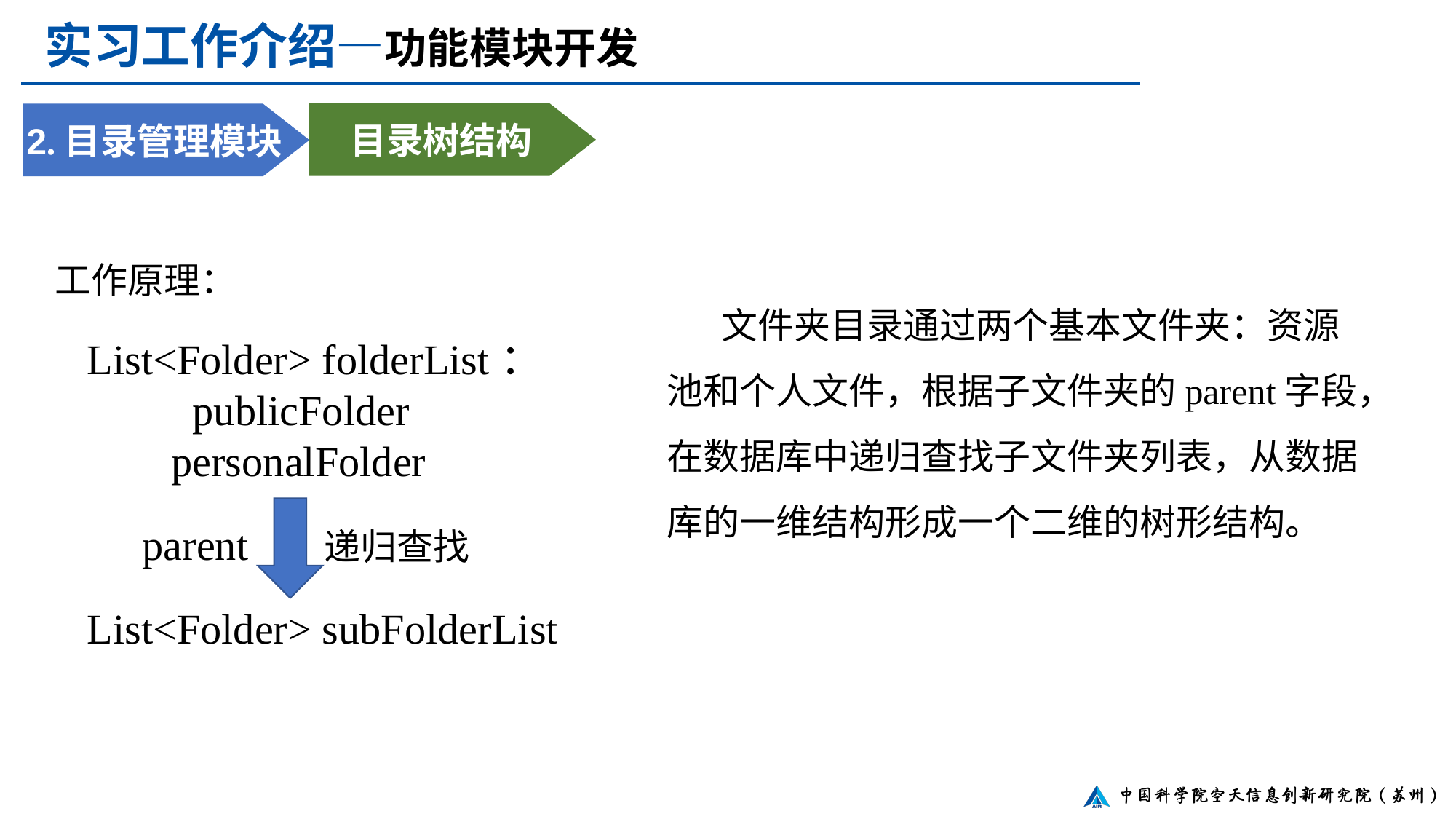

实习工作介绍—功能模块开发

目录树结构
2.目录管理模块
工作原理：
文件夹目录通过两个基本文件夹：资源池和个人文件，根据子文件夹的parent字段，在数据库中递归查找子文件夹列表，从数据库的一维结构形成一个二维的树形结构。
List<Folder> folderList：
          publicFolder
        personalFolder

        parent          递归查找

List<Folder> subFolderList